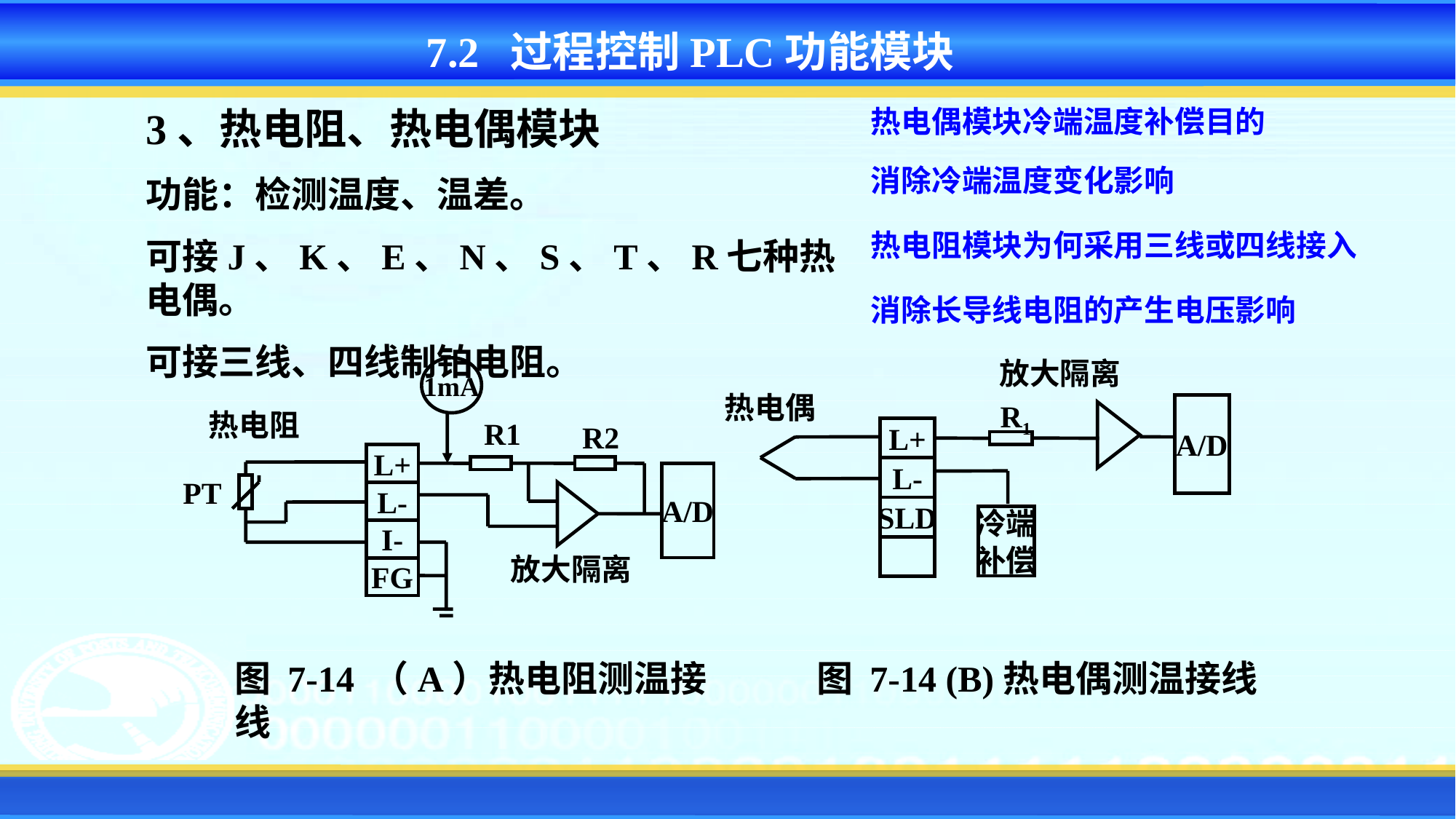

7.2  过程控制PLC功能模块
3、热电阻、热电偶模块
功能：检测温度、温差。
可接J、K、E、N、S、T、R七种热电偶。
可接三线、四线制铂电阻。
热电偶模块冷端温度补偿目的
消除冷端温度变化影响
热电阻模块为何采用三线或四线接入
消除长导线电阻的产生电压影响
放大隔离
1mA
  R2
R1

L+
L-
I-
FG

A/D
PT

放大隔离

R1
热电偶
A/D

L+

L-

SLD
冷端
补偿

热电阻
图 7-14 (B)热电偶测温接线
图 7-14 （A）热电阻测温接线